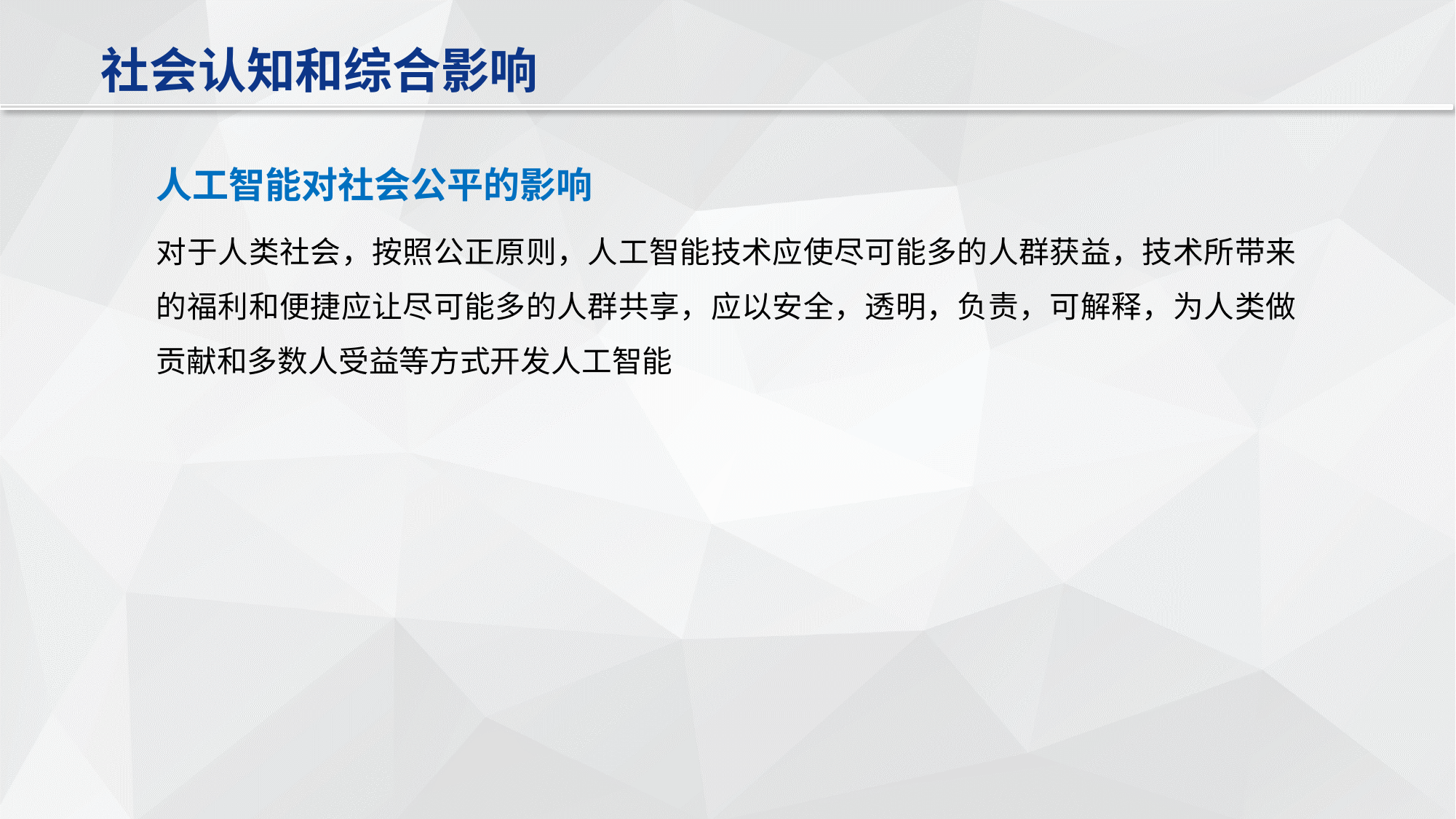

社会认知和综合影响

人工智能对社会公平的影响
对于人类社会，按照公正原则，人工智能技术应使尽可能多的人群获益，技术所带来的福利和便捷应让尽可能多的人群共享，应以安全，透明，负责，可解释，为人类做贡献和多数人受益等方式开发人工智能
104